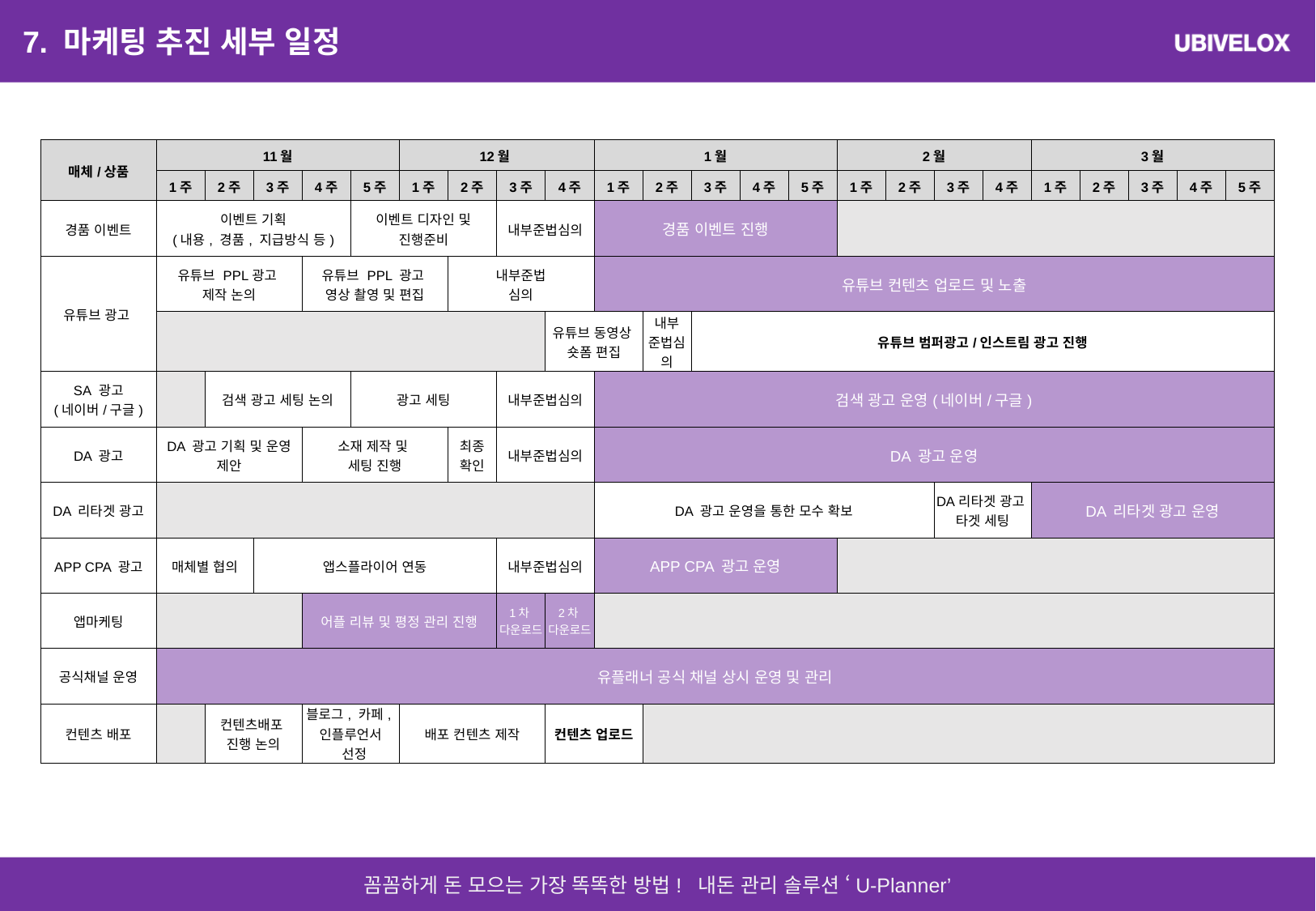

# 7. 마케팅 추진 세부 일정
| 매체/상품 | 11월 |  |  |  |  | 12월 |  |  |  | 1월 |  |  |  |  | 2월 |  |  |  | 3월 |  |  |  |  |
| --- | --- | --- | --- | --- | --- | --- | --- | --- | --- | --- | --- | --- | --- | --- | --- | --- | --- | --- | --- | --- | --- | --- | --- |
|  | 1주 | 2주 | 3주 | 4주 | 5주 | 1주 | 2주 | 3주 | 4주 | 1주 | 2주 | 3주 | 4주 | 5주 | 1주 | 2주 | 3주 | 4주 | 1주 | 2주 | 3주 | 4주 | 5주 |
| 경품 이벤트 | 이벤트 기획 (내용, 경품, 지급방식 등) |  |  |  | 이벤트 디자인 및 진행준비 |  |  | 내부준법심의 |  | 경품 이벤트 진행 |  |  |  |  |  |  |  |  |  |  |  |  |  |
| 유튜브 광고 | 유튜브 PPL광고 제작 논의 |  |  | 유튜브 PPL 광고 영상 촬영 및 편집 |  |  | 내부준법 심의 |  |  | 유튜브 컨텐츠 업로드 및 노출 |  |  |  |  |  |  |  |  |  |  |  |  |  |
|  |  |  |  |  |  |  |  |  | 유튜브 동영상 숏폼 편집 |  | 내부 준법심의 | 유튜브 범퍼광고/인스트림 광고 진행 |  |  |  |  |  |  |  |  |  |  |  |
| SA 광고 (네이버/구글) |  | 검색 광고 세팅 논의 |  |  | 광고 세팅 |  |  | 내부준법심의 |  | 검색 광고 운영(네이버/구글) |  |  |  |  |  |  |  |  |  |  |  |  |  |
| DA 광고 | DA 광고 기획 및 운영 제안 |  |  | 소재 제작 및 세팅 진행 |  |  | 최종 확인 | 내부준법심의 |  | DA 광고 운영 |  |  |  |  |  |  |  |  |  |  |  |  |  |
| DA 리타겟 광고 |  |  |  |  |  |  |  |  |  | DA 광고 운영을 통한 모수 확보 |  |  |  |  |  |  | DA리타겟 광고 타겟 세팅 |  | DA 리타겟 광고 운영 |  |  |  |  |
| APP CPA 광고 | 매체별 협의 |  | 앱스플라이어 연동 |  |  |  |  | 내부준법심의 |  | APP CPA 광고 운영 |  |  |  |  |  |  |  |  |  |  |  |  |  |
| 앱마케팅 |  |  |  | 어플 리뷰 및 평정 관리 진행 |  |  |  | 1차 다운로드 | 2차 다운로드 |  |  |  |  |  |  |  |  |  |  |  |  |  |  |
| 공식채널 운영 | 유플래너 공식 채널 상시 운영 및 관리 |  |  |  |  |  |  |  |  |  |  |  |  |  |  |  |  |  |  |  |  |  |  |
| 컨텐츠 배포 |  | 컨텐츠배포 진행 논의 |  | 블로그, 카페, 인플루언서 선정 |  | 배포 컨텐츠 제작 |  |  | 컨텐츠 업로드 |  |  |  |  |  |  |  |  |  |  |  |  |  |  |
10